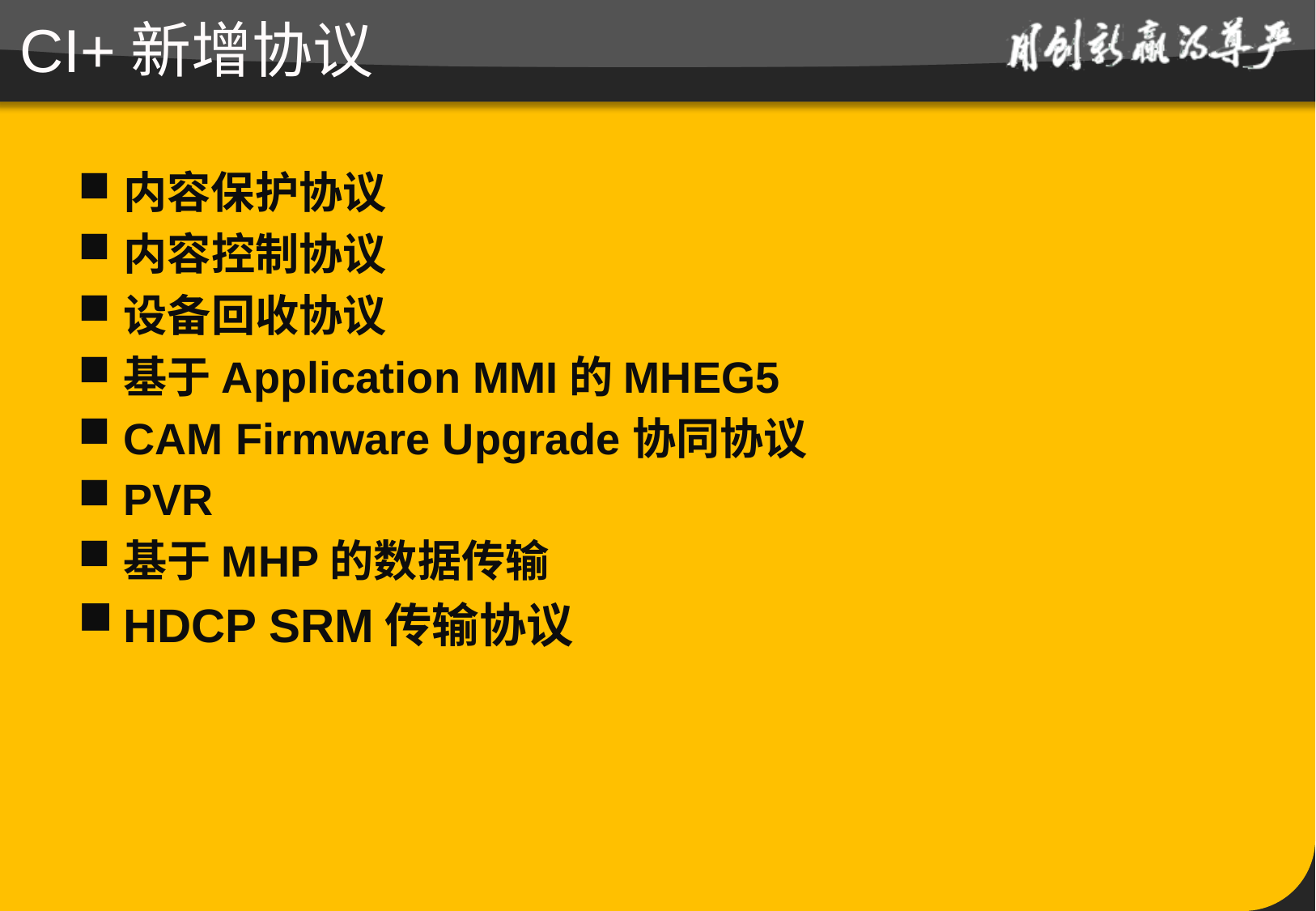

内容保护协议
内容控制协议
设备回收协议
基于Application MMI的MHEG5
CAM Firmware Upgrade协同协议
PVR
基于MHP的数据传输
HDCP SRM传输协议

CI+新增协议